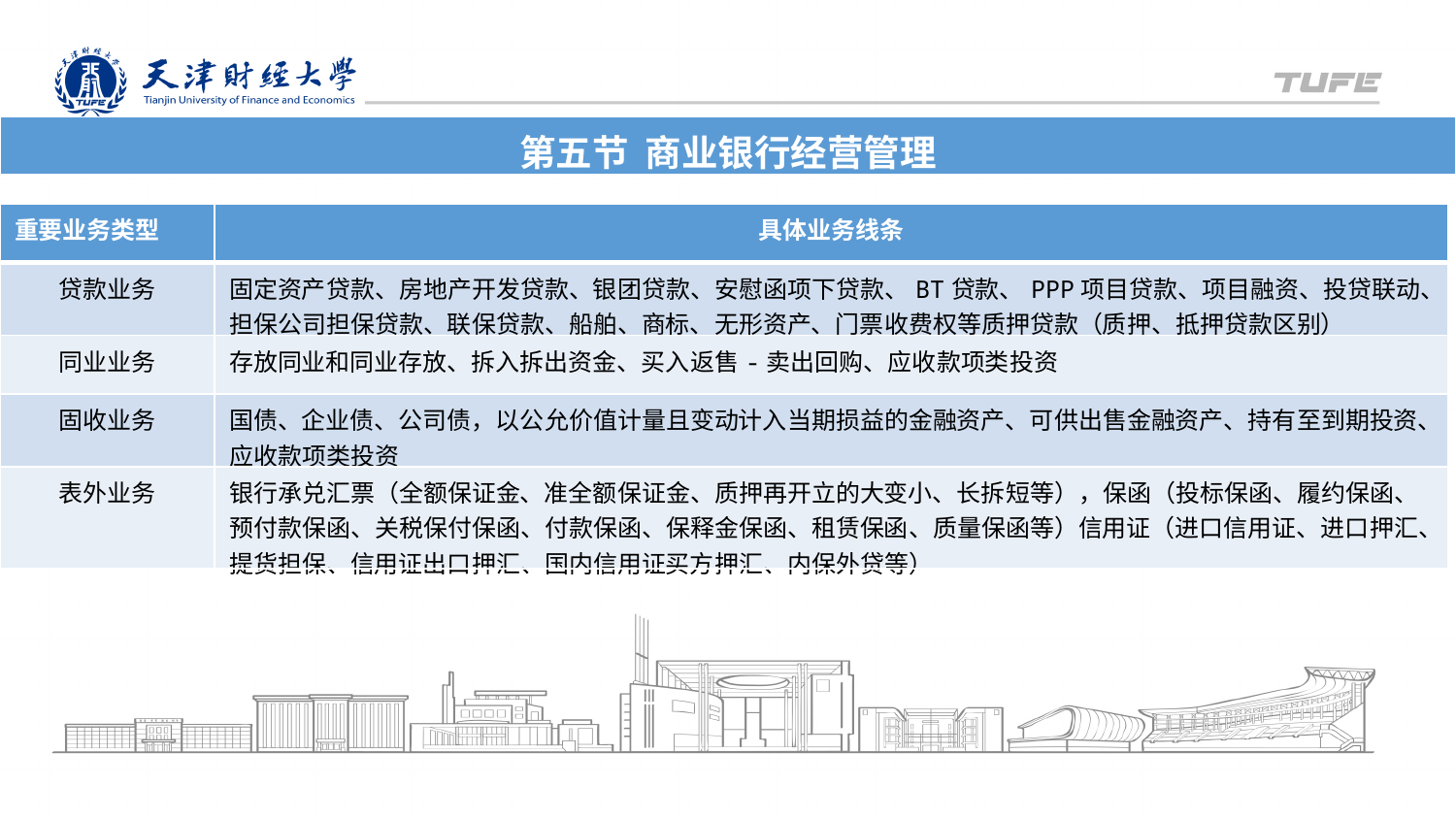

| 第五节 商业银行经营管理 |
| --- |
| 重要业务类型 | 具体业务线条 |
| --- | --- |
| 贷款业务 | 固定资产贷款、房地产开发贷款、银团贷款、安慰函项下贷款、BT贷款、PPP项目贷款、项目融资、投贷联动、担保公司担保贷款、联保贷款、船舶、商标、无形资产、门票收费权等质押贷款（质押、抵押贷款区别） |
| 同业业务 | 存放同业和同业存放、拆入拆出资金、买入返售-卖出回购、应收款项类投资 |
| 固收业务 | 国债、企业债、公司债，以公允价值计量且变动计入当期损益的金融资产、可供出售金融资产、持有至到期投资、应收款项类投资 |
| 表外业务 | 银行承兑汇票（全额保证金、准全额保证金、质押再开立的大变小、长拆短等），保函（投标保函、履约保函、预付款保函、关税保付保函、付款保函、保释金保函、租赁保函、质量保函等）信用证（进口信用证、进口押汇、提货担保、信用证出口押汇、国内信用证买方押汇、内保外贷等） |
天津财经大学XX
XXXX年X月X日